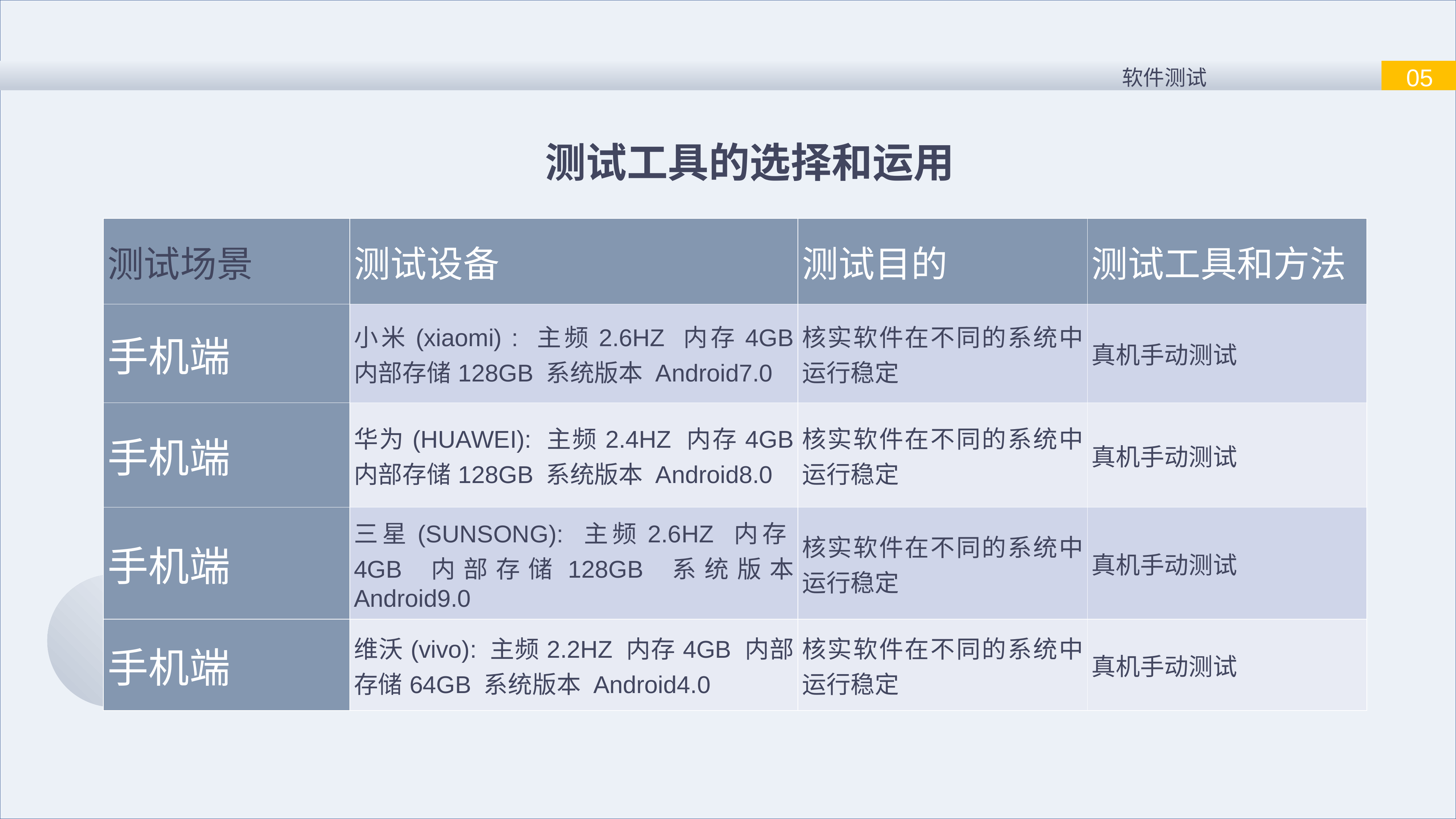

05
软件测试
测试工具的选择和运用
| 测试场景 | 测试设备 | 测试目的 | 测试工具和方法 |
| --- | --- | --- | --- |
| 手机端 | 小米(xiaomi) : 主频2.6HZ 内存4GB 内部存储128GB 系统版本 Android7.0 | 核实软件在不同的系统中运行稳定 | 真机手动测试 |
| 手机端 | 华为(HUAWEI): 主频2.4HZ 内存4GB 内部存储128GB 系统版本 Android8.0 | 核实软件在不同的系统中运行稳定 | 真机手动测试 |
| 手机端 | 三星(SUNSONG): 主频2.6HZ 内存4GB 内部存储128GB 系统版本 Android9.0 | 核实软件在不同的系统中运行稳定 | 真机手动测试 |
| 手机端 | 维沃(vivo): 主频2.2HZ 内存4GB 内部存储64GB 系统版本 Android4.0 | 核实软件在不同的系统中运行稳定 | 真机手动测试 |